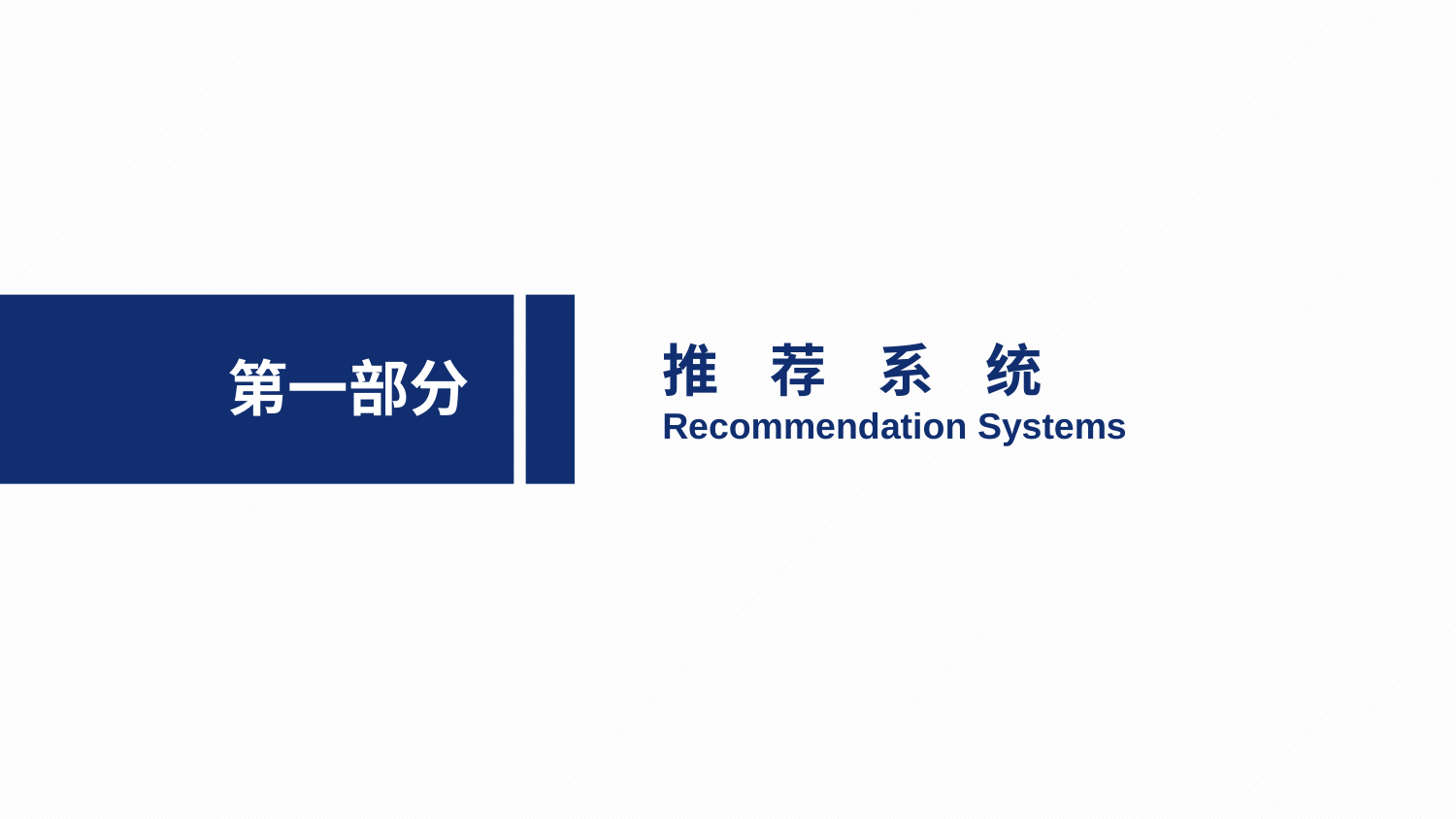

推    荐    系    统
Recommendation Systems
第一部分